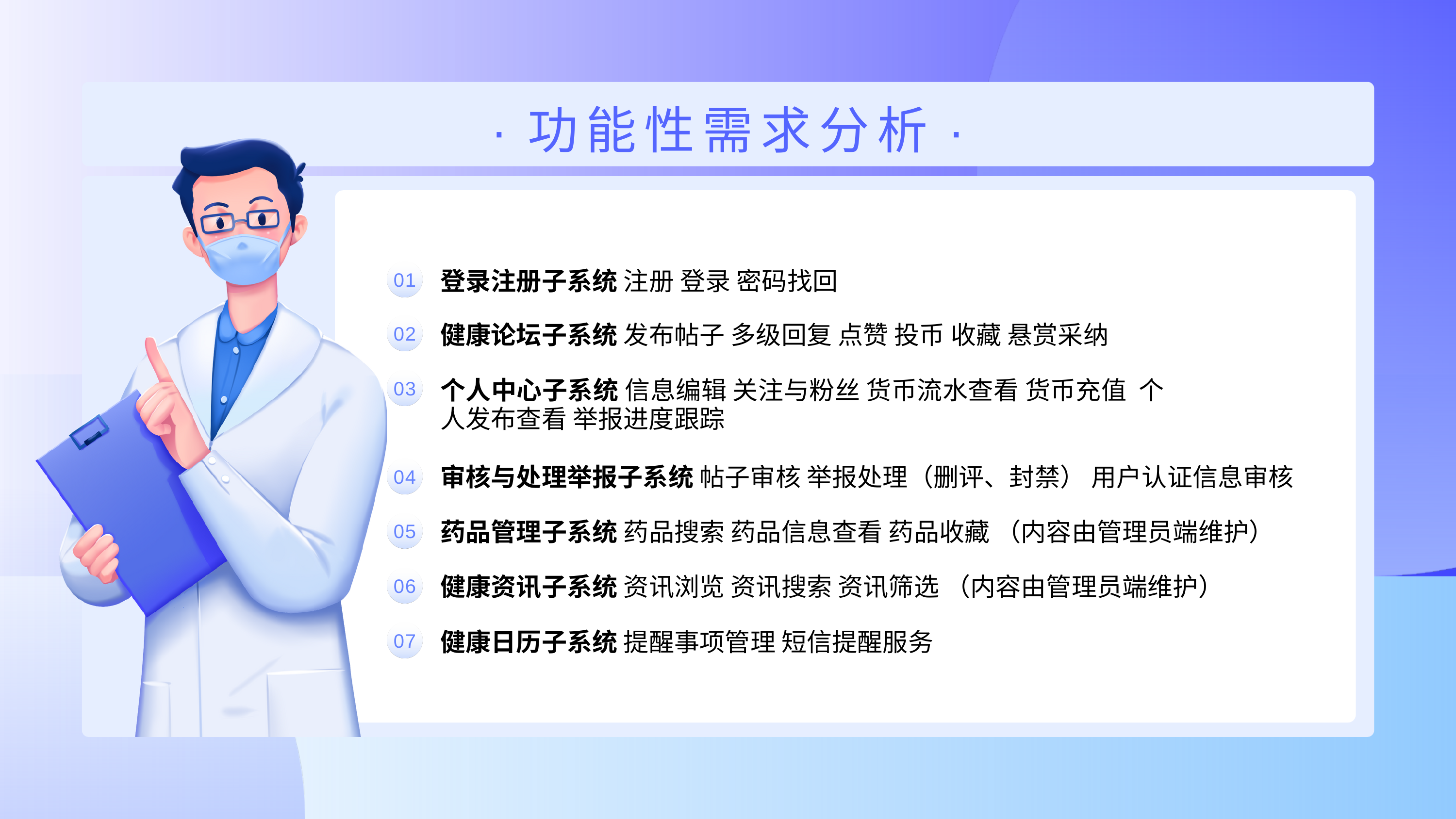

·功能性需求分析·

01
登录注册子系统 注册 登录 密码找回

02
健康论坛子系统 发布帖子 多级回复 点赞 投币 收藏 悬赏采纳

03
个人中心子系统 信息编辑 关注与粉丝 货币流水查看 货币充值  个人发布查看 举报进度跟踪

04
审核与处理举报子系统 帖子审核 举报处理（删评、封禁） 用户认证信息审核

05
药品管理子系统 药品搜索 药品信息查看 药品收藏 （内容由管理员端维护）

06
健康资讯子系统 资讯浏览 资讯搜索 资讯筛选 （内容由管理员端维护）

07
健康日历子系统 提醒事项管理 短信提醒服务